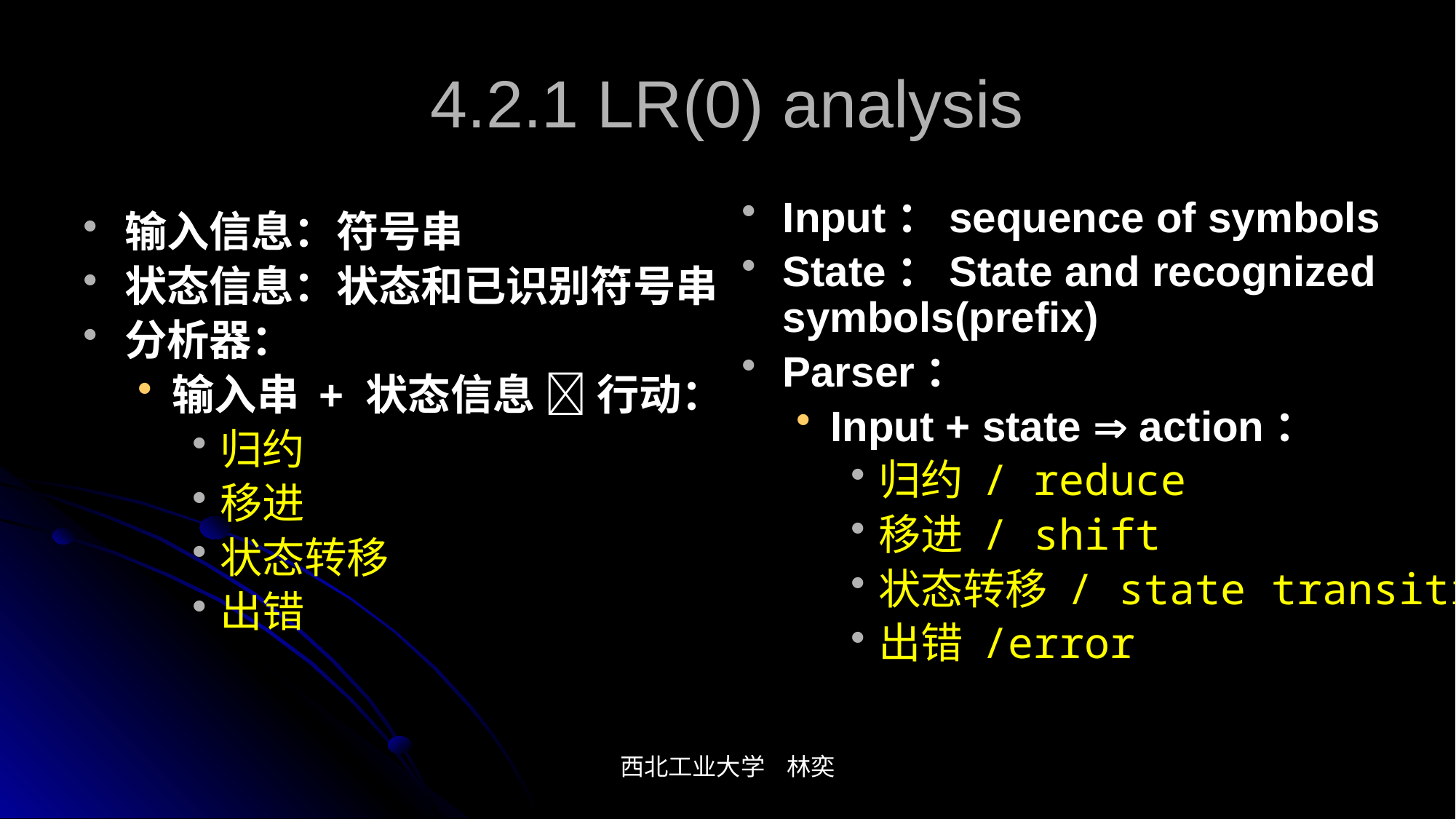

# 4.2.1 LR(0) analysis
Input：sequence of symbols
State：State and recognized symbols(prefix)
Parser：
Input + state ⇒ action：
归约 / reduce
移进 / shift
状态转移 / state transition
出错 /error
输入信息：符号串
状态信息：状态和已识别符号串
分析器：
输入串 + 状态信息 ⇒ 行动：
归约
移进
状态转移
出错
西北工业大学    林奕
6